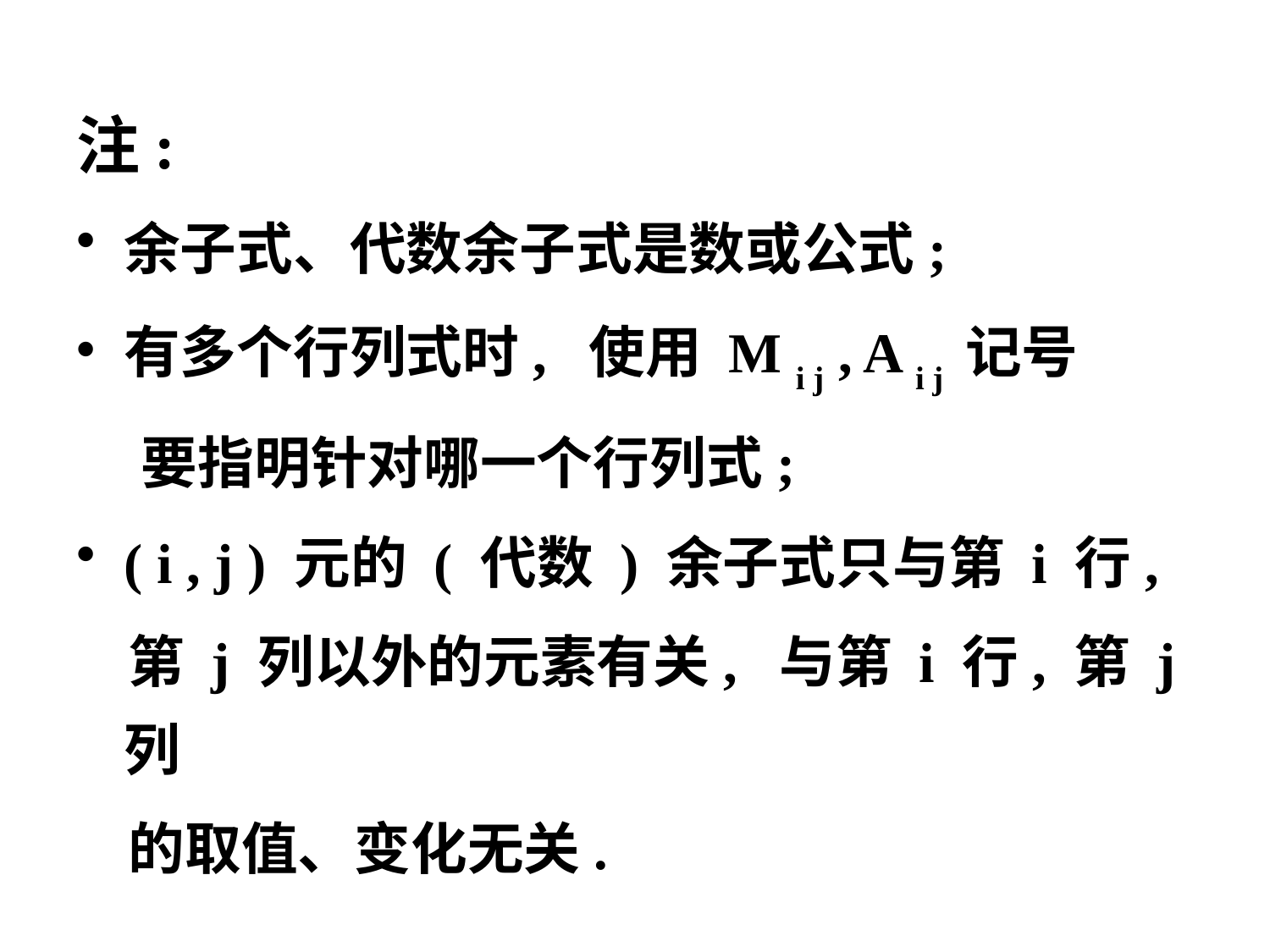

注:
余子式、代数余子式是数或公式;
有多个行列式时,  使用 M i j , A i j 记号
    要指明针对哪一个行列式;
( i , j ) 元的 ( 代数 ) 余子式只与第 i 行,
   第 j 列以外的元素有关,  与第 i 行, 第 j 列
   的取值、变化无关.